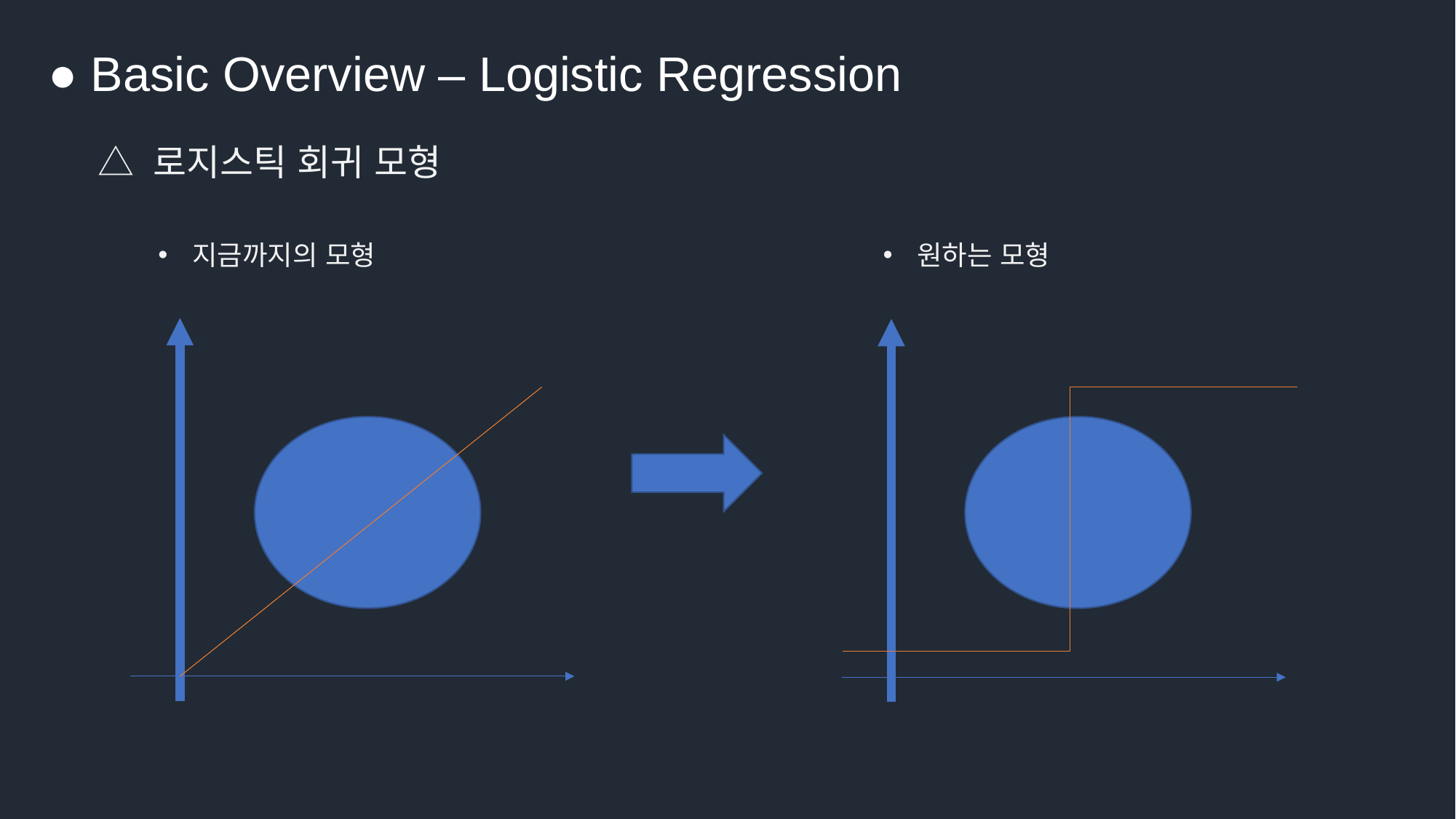

● Basic Overview – Logistic Regression
△ 로지스틱 회귀 모형
지금까지의 모형
원하는 모형